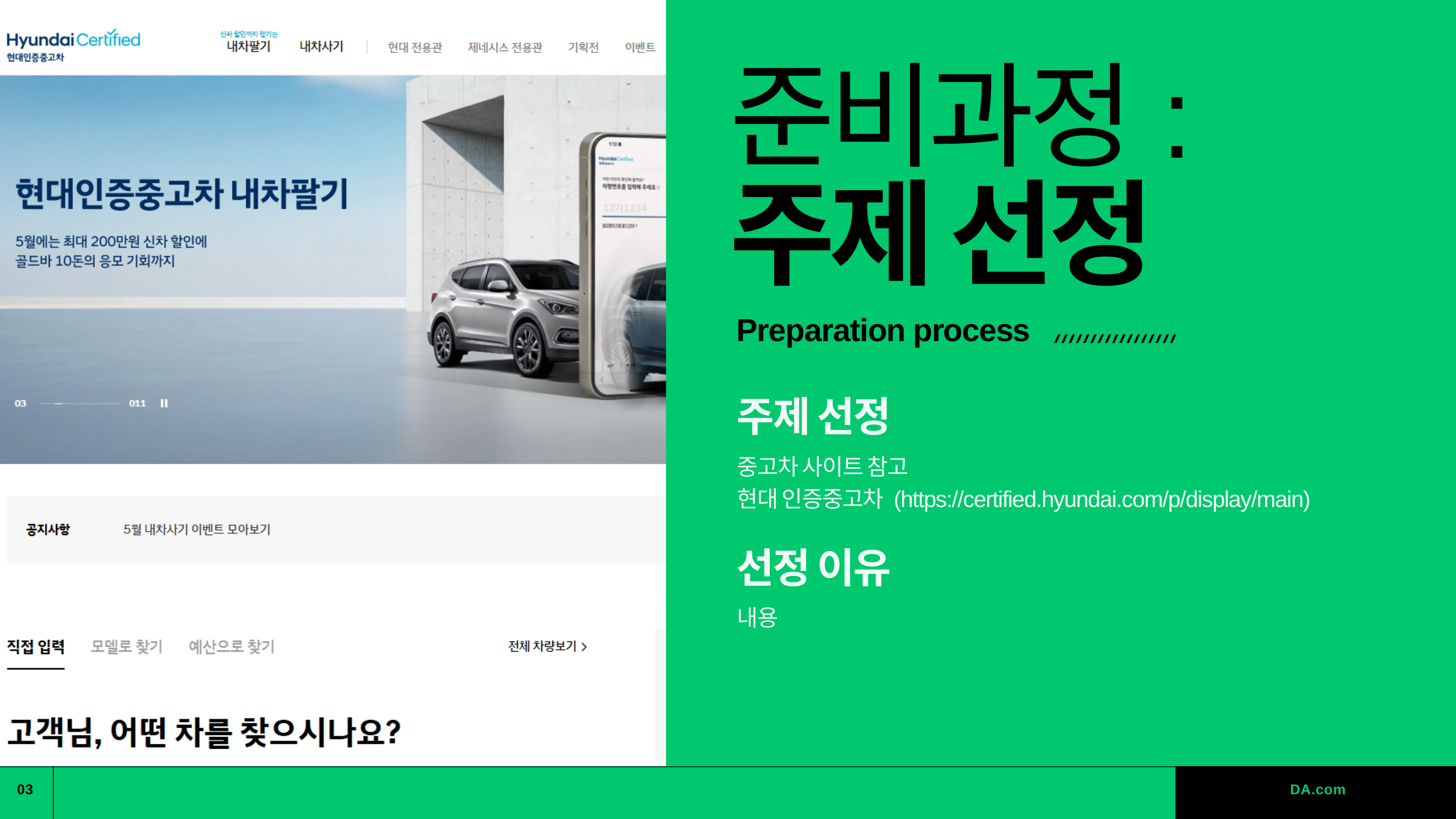

준비과정:
주제 선정
Preparation process

주제 선정

중고차 사이트 참고
현대 인증중고차 (https://certified.hyundai.com/p/display/main)
선정 이유
내용

03
DA.com